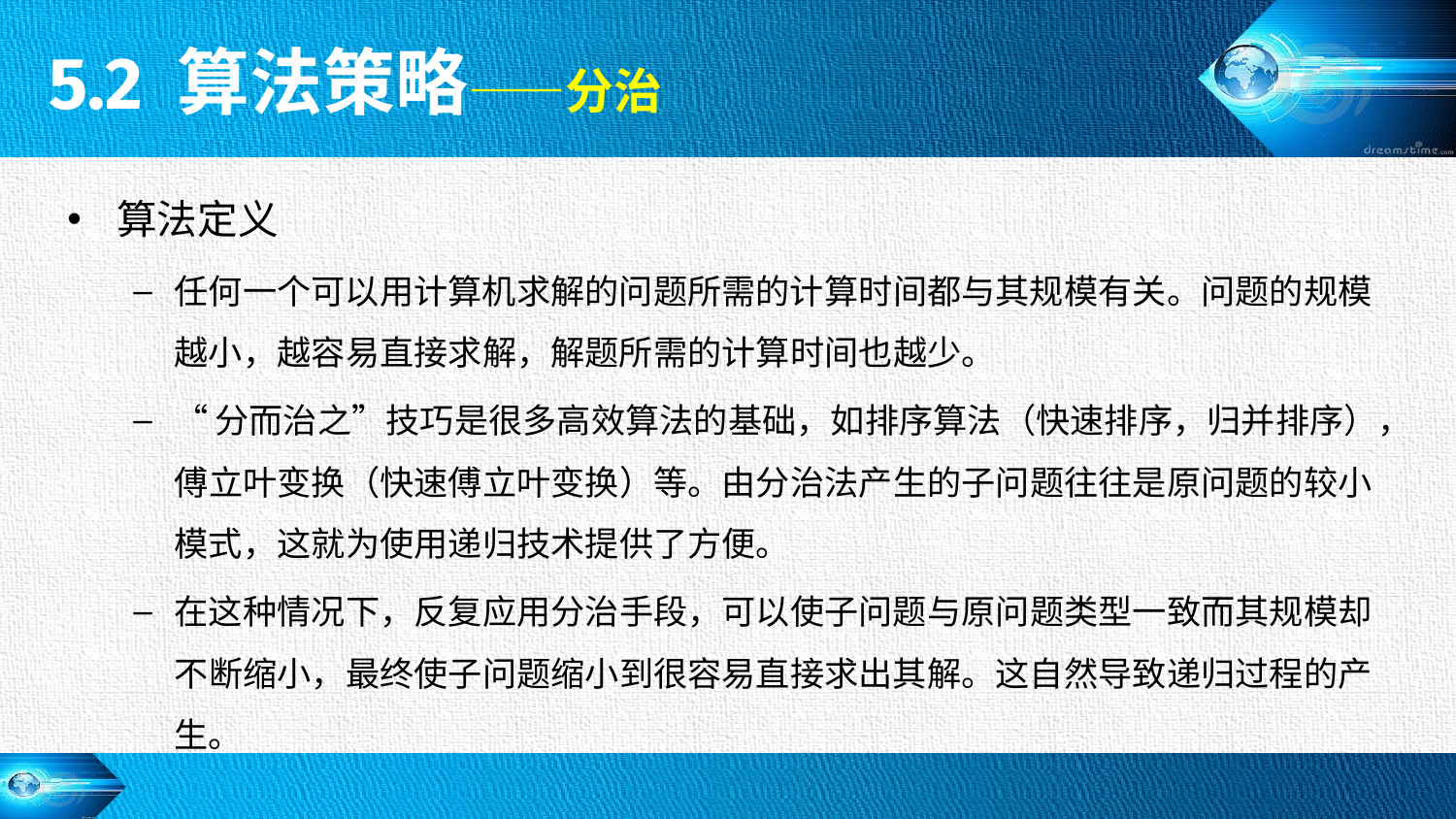

5.2 算法策略——分治
算法定义
任何一个可以用计算机求解的问题所需的计算时间都与其规模有关。问题的规模越小，越容易直接求解，解题所需的计算时间也越少。
“分而治之”技巧是很多高效算法的基础，如排序算法（快速排序，归并排序），傅立叶变换（快速傅立叶变换）等。由分治法产生的子问题往往是原问题的较小模式，这就为使用递归技术提供了方便。
在这种情况下，反复应用分治手段，可以使子问题与原问题类型一致而其规模却不断缩小，最终使子问题缩小到很容易直接求出其解。这自然导致递归过程的产生。